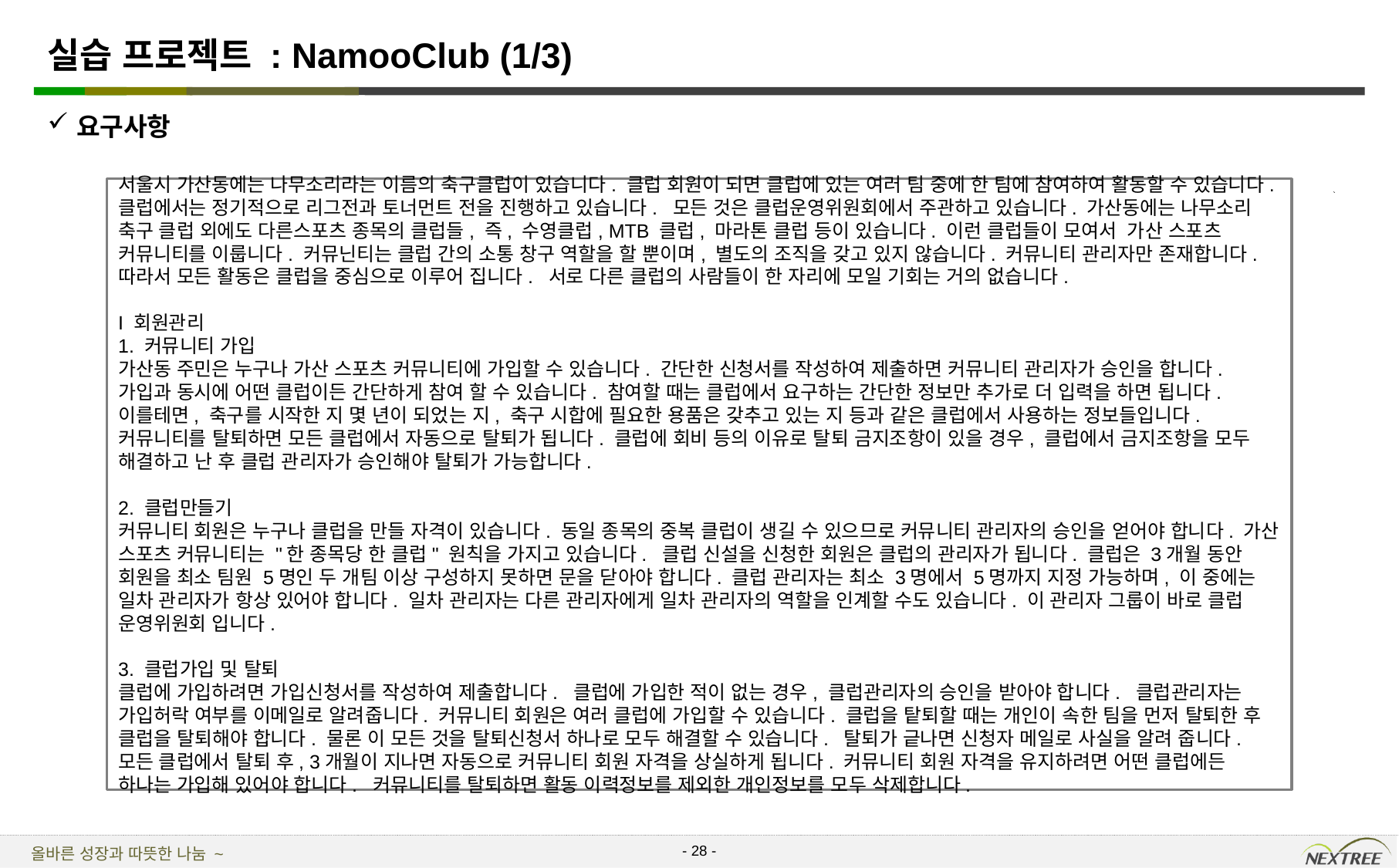

# 실습 프로젝트 : NamooClub (1/3)
요구사항
서울시 가산동에는 나무소리라는 이름의 축구클럽이 있습니다. 클럽 회원이 되면 클럽에 있는 여러 팀 중에 한 팀에 참여하여 활동할 수 있습니다.  클럽에서는 정기적으로 리그전과 토너먼트 전을 진행하고 있습니다.  모든 것은 클럽운영위원회에서 주관하고 있습니다. 가산동에는 나무소리 축구 클럽 외에도 다른스포츠 종목의 클럽들, 즉, 수영클럽, MTB 클럽, 마라톤 클럽 등이 있습니다. 이런 클럽들이 모여서  가산 스포츠 커뮤니티를 이룹니다. 커뮤닌티는 클럽 간의 소통 창구 역할을 할 뿐이며, 별도의 조직을 갖고 있지 않습니다. 커뮤니티 관리자만 존재합니다. 따라서 모든 활동은 클럽을 중심으로 이루어 집니다.  서로 다른 클럽의 사람들이 한 자리에 모일 기회는 거의 없습니다.

I 회원관리
1. 커뮤니티 가입
가산동 주민은 누구나 가산 스포츠 커뮤니티에 가입할 수 있습니다. 간단한 신청서를 작성하여 제출하면 커뮤니티 관리자가 승인을 합니다. 가입과 동시에 어떤 클럽이든 간단하게 참여 할 수 있습니다. 참여할 때는 클럽에서 요구하는 간단한 정보만 추가로 더 입력을 하면 됩니다. 이를테면, 축구를 시작한 지 몇 년이 되었는 지, 축구 시합에 필요한 용품은 갖추고 있는 지 등과 같은 클럽에서 사용하는 정보들입니다. 커뮤니티를 탈퇴하면 모든 클럽에서 자동으로 탈퇴가 됩니다. 클럽에 회비 등의 이유로 탈퇴 금지조항이 있을 경우, 클럽에서 금지조항을 모두 해결하고 난 후 클럽 관리자가 승인해야 탈퇴가 가능합니다.

2. 클럽만들기
커뮤니티 회원은 누구나 클럽을 만들 자격이 있습니다. 동일 종목의 중복 클럽이 생길 수 있으므로 커뮤니티 관리자의 승인을 얻어야 합니다. 가산 스포츠 커뮤니티는 "한 종목당 한 클럽" 원칙을 가지고 있습니다.  클럽 신설을 신청한 회원은 클럽의 관리자가 됩니다. 클럽은 3개월 동안 회원을 최소 팀원 5명인 두 개팀 이상 구성하지 못하면 문을 닫아야 합니다. 클럽 관리자는 최소 3명에서 5명까지 지정 가능하며, 이 중에는 일차 관리자가 항상 있어야 합니다. 일차 관리자는 다른 관리자에게 일차 관리자의 역할을 인계할 수도 있습니다. 이 관리자 그룹이 바로 클럽 운영위원회 입니다.

3. 클럽가입 및 탈퇴
클럽에 가입하려면 가입신청서를 작성하여 제출합니다.  클럽에 가입한 적이 없는 경우, 클럽관리자의 승인을 받아야 합니다.  클럽관리자는 가입허락 여부를 이메일로 알려줍니다. 커뮤니티 회원은 여러 클럽에 가입할 수 있습니다. 클럽을 탙퇴할 때는 개인이 속한 팀을 먼저 탈퇴한 후 클럽을 탈퇴해야 합니다. 물론 이 모든 것을 탈퇴신청서 하나로 모두 해결할 수 있습니다.  탈퇴가 긑나면 신청자 메일로 사실을 알려 줍니다.  모든 클럽에서 탈퇴 후, 3개월이 지나면 자동으로 커뮤니티 회원 자격을 상실하게 됩니다. 커뮤니티 회원 자격을 유지하려면 어떤 클럽에든 하나는 가입해 있어야 합니다.  커뮤니티를 탈퇴하면 활동 이력정보를 제외한 개인정보를 모두 삭제합니다.